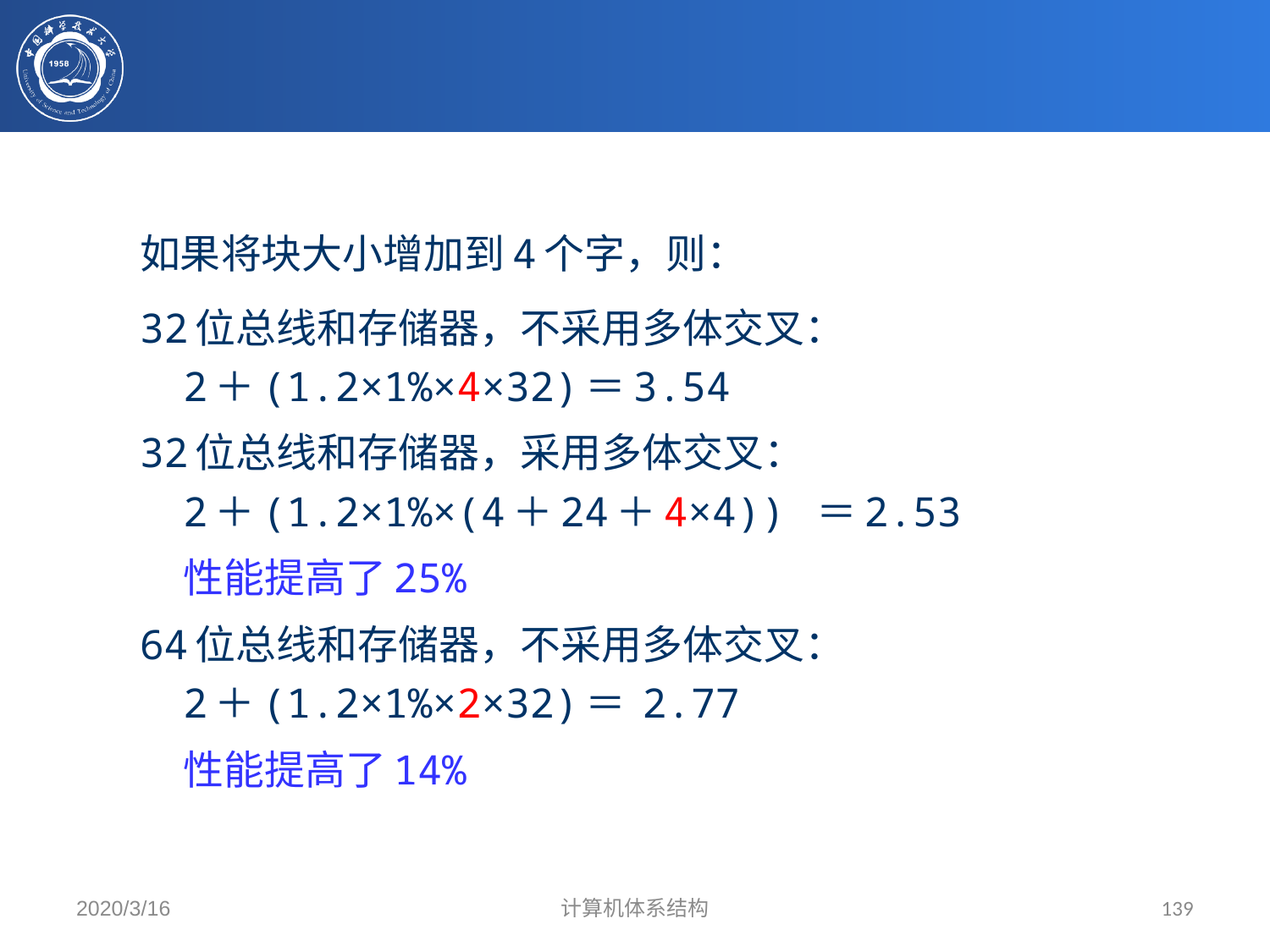

#
如果将块大小增加到4个字，则：
32位总线和存储器，不采用多体交叉：
    2＋(1.2×1%×4×32)＝3.54
32位总线和存储器，采用多体交叉：
    2＋(1.2×1%×(4＋24＋4×4)) ＝2.53
    性能提高了25%
64位总线和存储器，不采用多体交叉：
    2＋(1.2×1%×2×32)＝ 2.77
    性能提高了14%

2020/3/16
计算机体系结构
139